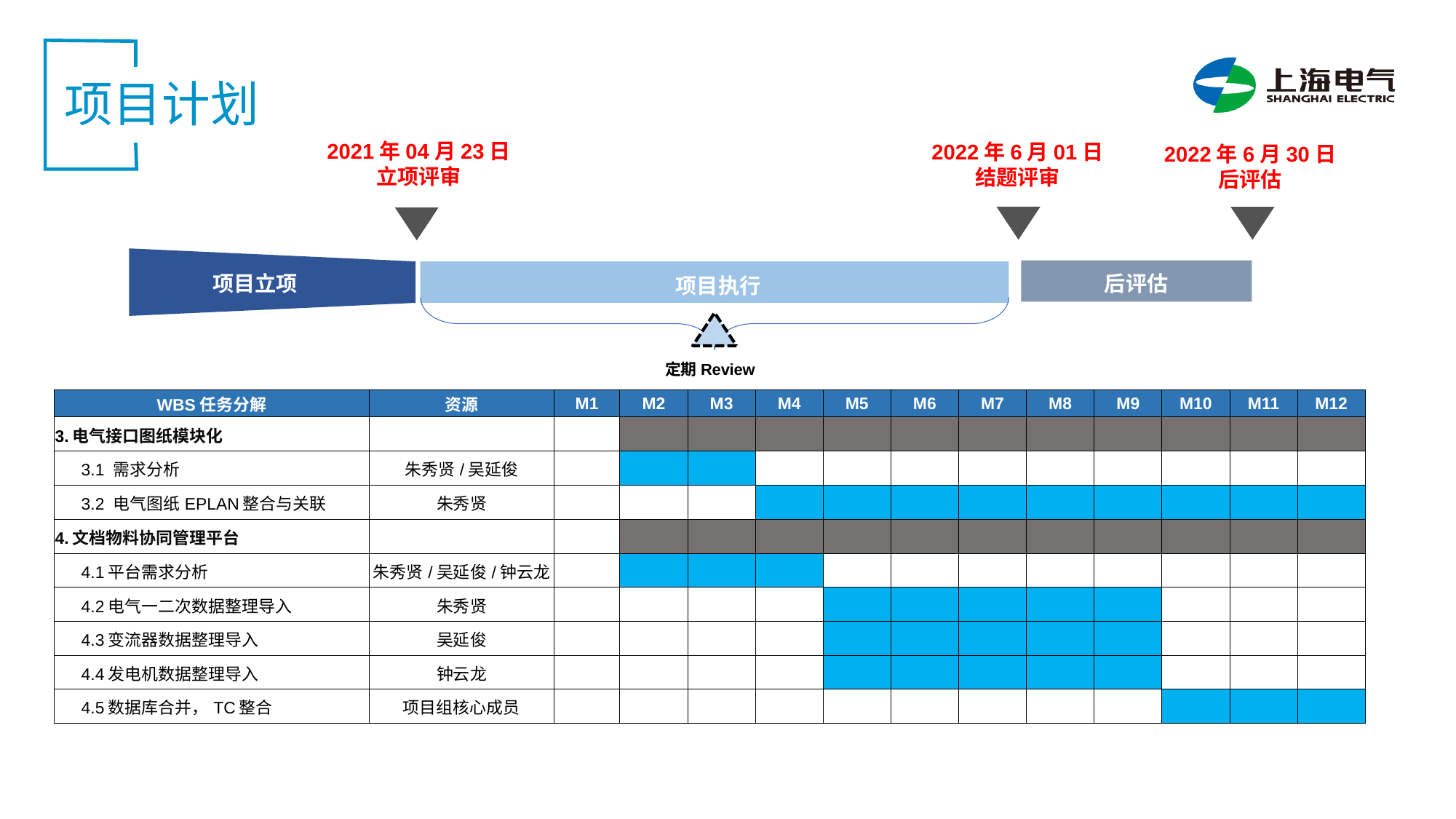

项目计划
2021年04月23日
立项评审
2022年6月01日
结题评审
2022年6月30日
后评估

项目立项
后评估
项目执行

 定期Review
| WBS任务分解 | 资源 | M1 | M2 | M3 | M4 | M5 | M6 | M7 | M8 | M9 | M10 | M11 | M12 |
| --- | --- | --- | --- | --- | --- | --- | --- | --- | --- | --- | --- | --- | --- |
| 3.电气接口图纸模块化 |  |  |  |  |  |  |  |  |  |  |  |  |  |
| 3.1 需求分析 | 朱秀贤/吴延俊 |  |  |  |  |  |  |  |  |  |  |  |  |
| 3.2 电气图纸EPLAN整合与关联 | 朱秀贤 |  |  |  |  |  |  |  |  |  |  |  |  |
| 4.文档物料协同管理平台 |  |  |  |  |  |  |  |  |  |  |  |  |  |
| 4.1平台需求分析 | 朱秀贤/吴延俊/钟云龙 |  |  |  |  |  |  |  |  |  |  |  |  |
| 4.2电气一二次数据整理导入 | 朱秀贤 |  |  |  |  |  |  |  |  |  |  |  |  |
| 4.3变流器数据整理导入 | 吴延俊 |  |  |  |  |  |  |  |  |  |  |  |  |
| 4.4发电机数据整理导入 | 钟云龙 |  |  |  |  |  |  |  |  |  |  |  |  |
| 4.5数据库合并，TC整合 | 项目组核心成员 |  |  |  |  |  |  |  |  |  |  |  |  |